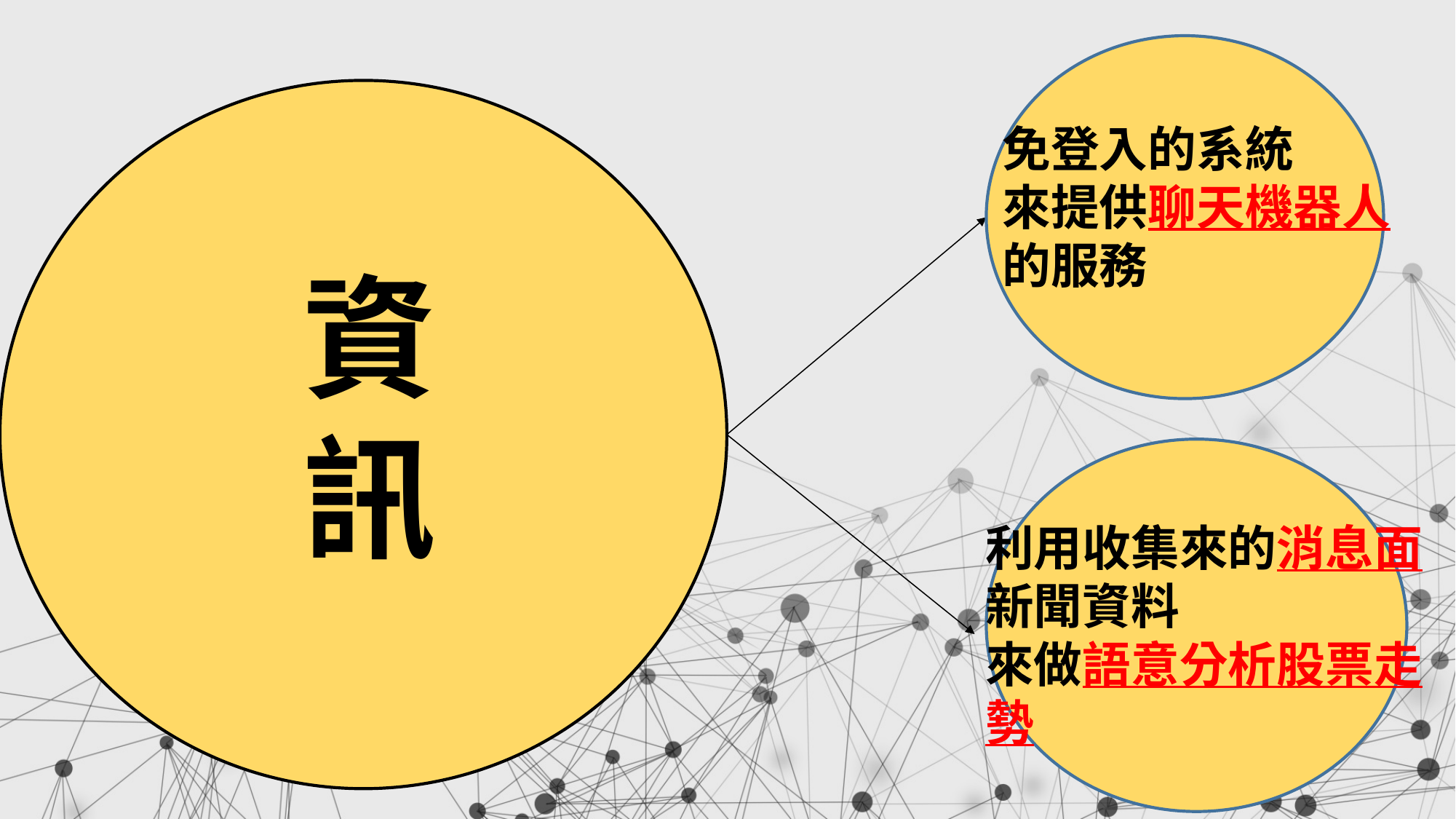

免登入的系統
來提供聊天機器人的服務
資訊

利用收集來的消息面新聞資料
來做語意分析股票走勢